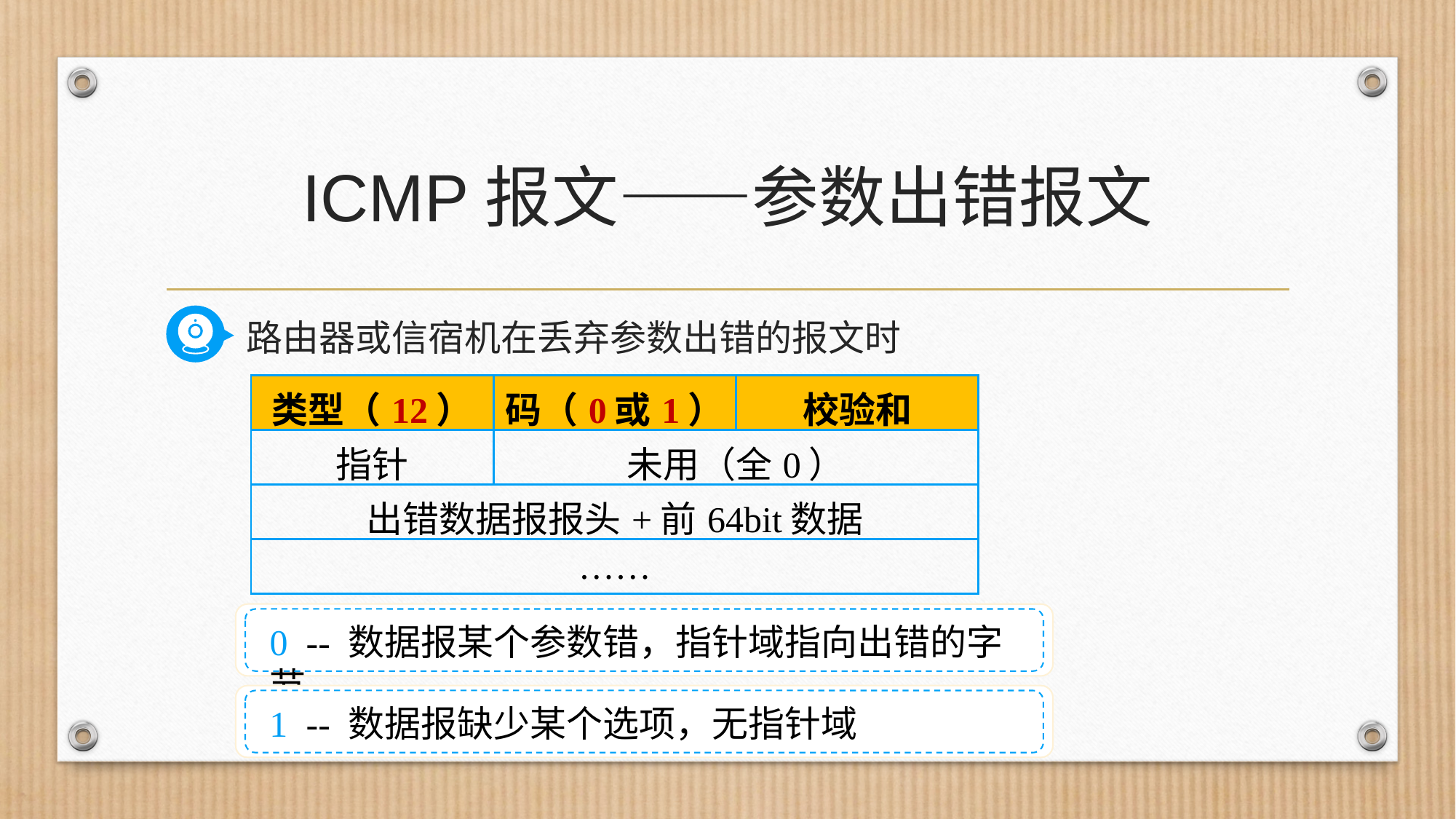

# ICMP报文——参数出错报文

路由器或信宿机在丢弃参数出错的报文时
| 类型（12） | 码（0或1） | 校验和 |
| --- | --- | --- |
| 指针 | 未用（全0） |  |
| 出错数据报报头+前64bit数据 |  |  |
| …… |  |  |

0  -- 数据报某个参数错，指针域指向出错的字节

1  -- 数据报缺少某个选项，无指针域